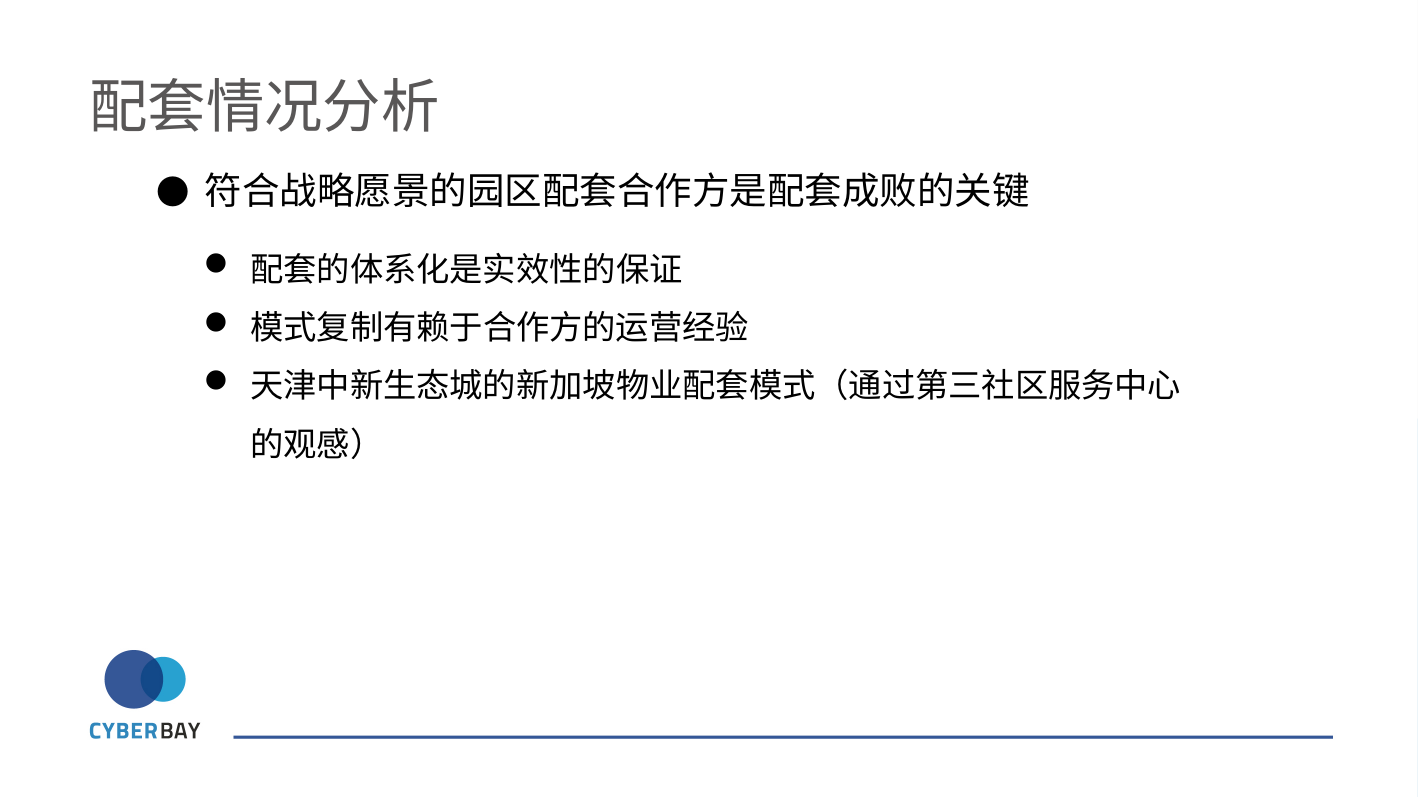

配套情况分析
● 符合战略愿景的园区配套合作方是配套成败的关键
配套的体系化是实效性的保证
模式复制有赖于合作方的运营经验
天津中新生态城的新加坡物业配套模式（通过第三社区服务中心的观感）